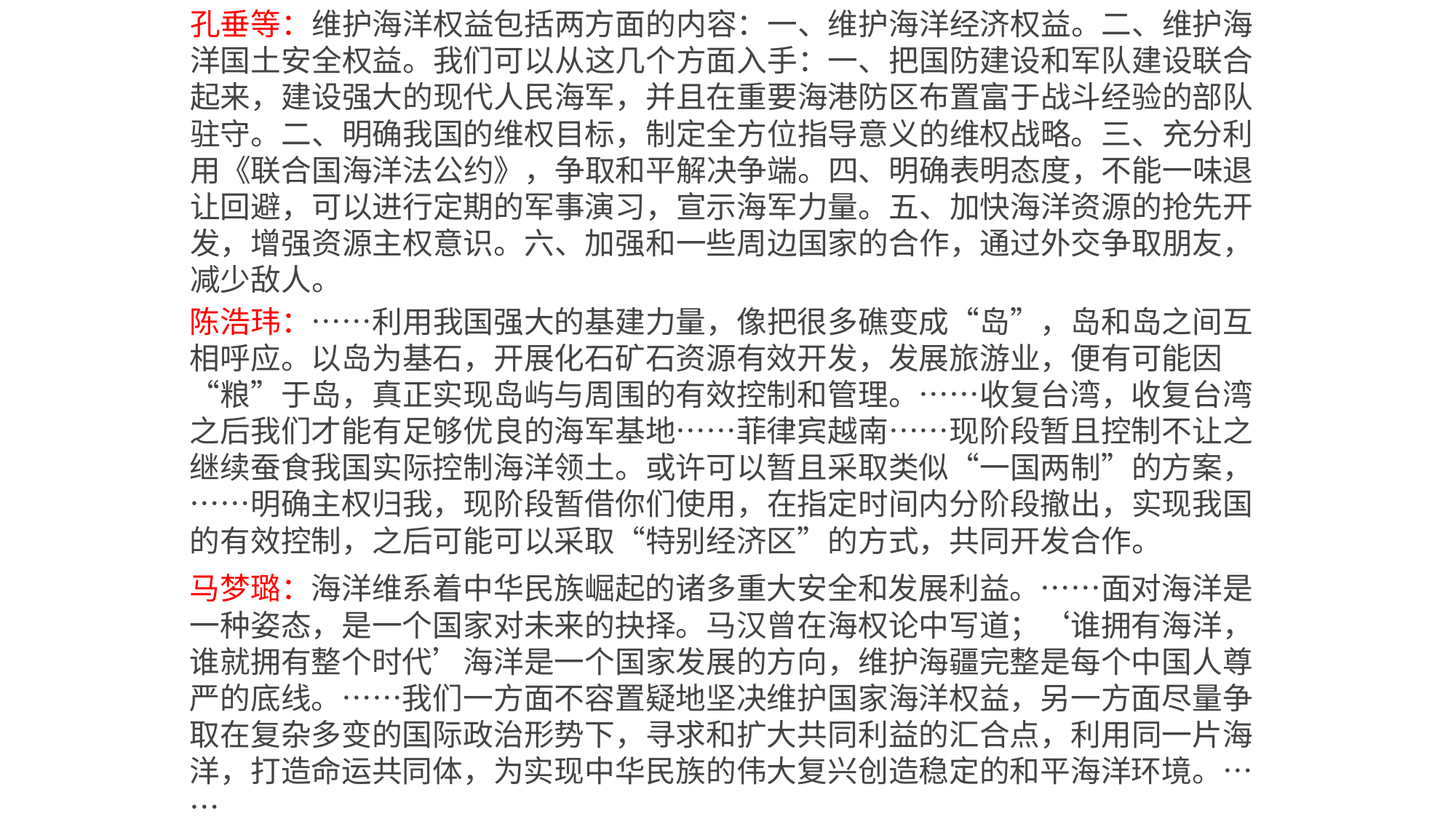

孔垂等：维护海洋权益包括两方面的内容：一、维护海洋经济权益。二、维护海洋国土安全权益。我们可以从这几个方面入手：一、把国防建设和军队建设联合起来，建设强大的现代人民海军，并且在重要海港防区布置富于战斗经验的部队驻守。二、明确我国的维权目标，制定全方位指导意义的维权战略。三、充分利用《联合国海洋法公约》，争取和平解决争端。四、明确表明态度，不能一味退让回避，可以进行定期的军事演习，宣示海军力量。五、加快海洋资源的抢先开发，增强资源主权意识。六、加强和一些周边国家的合作，通过外交争取朋友，减少敌人。
陈浩玮：……利用我国强大的基建力量，像把很多礁变成“岛”，岛和岛之间互相呼应。以岛为基石，开展化石矿石资源有效开发，发展旅游业，便有可能因“粮”于岛，真正实现岛屿与周围的有效控制和管理。……收复台湾，收复台湾之后我们才能有足够优良的海军基地……菲律宾越南……现阶段暂且控制不让之继续蚕食我国实际控制海洋领土。或许可以暂且采取类似“一国两制”的方案，……明确主权归我，现阶段暂借你们使用，在指定时间内分阶段撤出，实现我国的有效控制，之后可能可以采取“特别经济区”的方式，共同开发合作。
马梦璐：海洋维系着中华民族崛起的诸多重大安全和发展利益。……面对海洋是一种姿态，是一个国家对未来的抉择。马汉曾在海权论中写道；‘谁拥有海洋，谁就拥有整个时代’海洋是一个国家发展的方向，维护海疆完整是每个中国人尊严的底线。……我们一方面不容置疑地坚决维护国家海洋权益，另一方面尽量争取在复杂多变的国际政治形势下，寻求和扩大共同利益的汇合点，利用同一片海洋，打造命运共同体，为实现中华民族的伟大复兴创造稳定的和平海洋环境。……